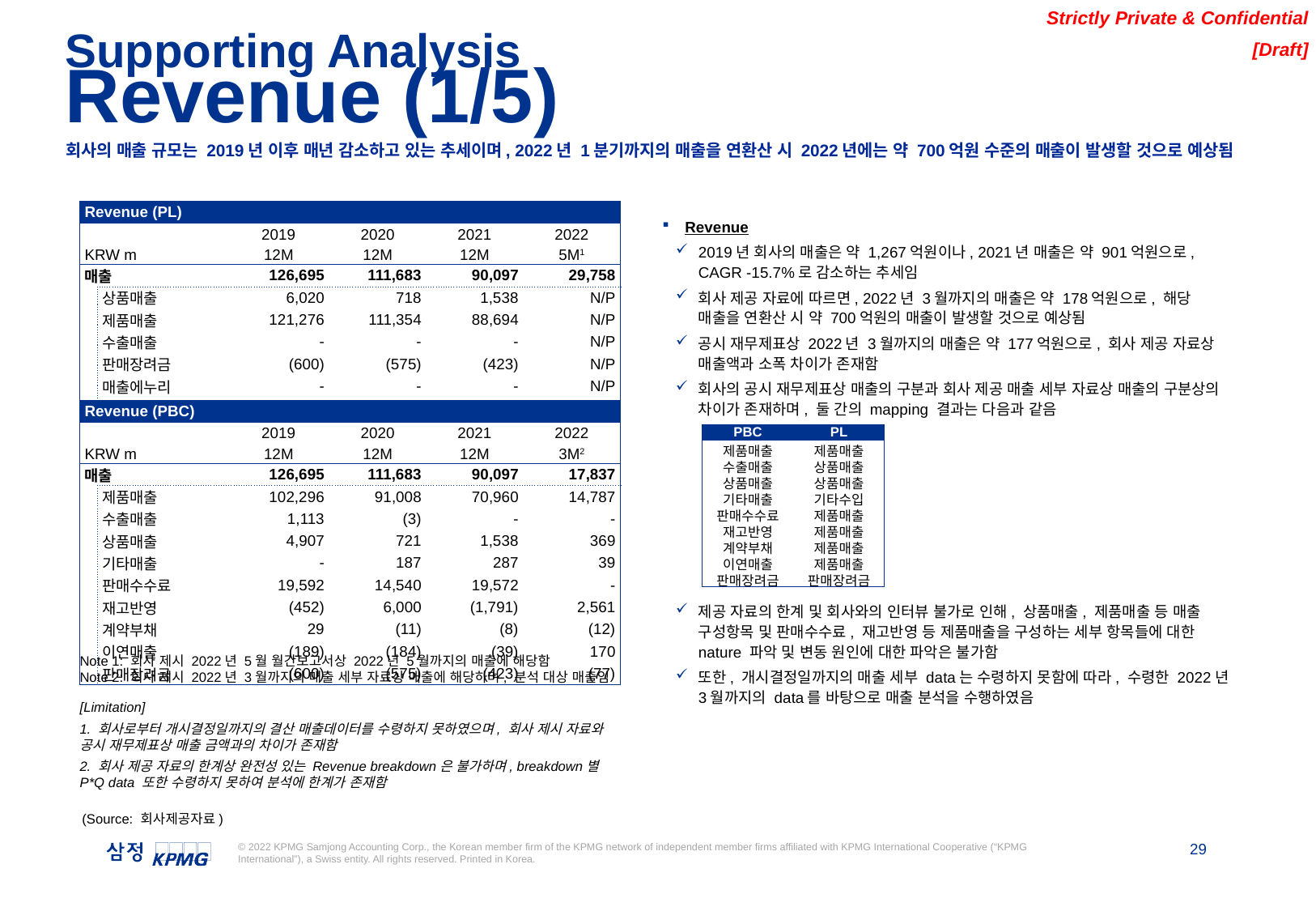

Supporting Analysis
Revenue (1/5)
회사의 매출 규모는 2019년 이후 매년 감소하고 있는 추세이며, 2022년 1분기까지의 매출을 연환산 시 2022년에는 약 700억원 수준의 매출이 발생할 것으로 예상됨
| Revenue (PL) |  |  |  |  |  |  |
| --- | --- | --- | --- | --- | --- | --- |
|  |  |  | 2019 | 2020 | 2021 | 2022 |
| KRW m |  |  | 12M | 12M | 12M | 5M1 |
| 매출 |  |  | 126,695 | 111,683 | 90,097 | 29,758 |
|  | 상품매출 |  | 6,020 | 718 | 1,538 | N/P |
|  | 제품매출 |  | 121,276 | 111,354 | 88,694 | N/P |
|  | 수출매출 |  | - | - | - | N/P |
|  | 판매장려금 |  | (600) | (575) | (423) | N/P |
|  | 매출에누리 |  | - | - | - | N/P |
|  | 기타수입 |  | - | 187 | 287 | N/P |
Revenue
2019년 회사의 매출은 약 1,267억원이나, 2021년 매출은 약 901억원으로, CAGR -15.7%로 감소하는 추세임
회사 제공 자료에 따르면, 2022년 3월까지의 매출은 약 178억원으로, 해당 매출을 연환산 시 약 700억원의 매출이 발생할 것으로 예상됨
공시 재무제표상 2022년 3월까지의 매출은 약 177억원으로, 회사 제공 자료상 매출액과 소폭 차이가 존재함
회사의 공시 재무제표상 매출의 구분과 회사 제공 매출 세부 자료상 매출의 구분상의 차이가 존재하며, 둘 간의 mapping 결과는 다음과 같음

제공 자료의 한계 및 회사와의 인터뷰 불가로 인해, 상품매출, 제품매출 등 매출 구성항목 및 판매수수료, 재고반영 등 제품매출을 구성하는 세부 항목들에 대한 nature 파악 및 변동 원인에 대한 파악은 불가함
또한, 개시결정일까지의 매출 세부 data는 수령하지 못함에 따라, 수령한 2022년 3월까지의 data를 바탕으로 매출 분석을 수행하였음
| Revenue (PBC) |  |  |  |  |  |  |
| --- | --- | --- | --- | --- | --- | --- |
|  |  |  | 2019 | 2020 | 2021 | 2022 |
| KRW m |  |  | 12M | 12M | 12M | 3M2 |
| 매출 |  |  | 126,695 | 111,683 | 90,097 | 17,837 |
|  | 제품매출 |  | 102,296 | 91,008 | 70,960 | 14,787 |
|  | 수출매출 |  | 1,113 | (3) | - | - |
|  | 상품매출 |  | 4,907 | 721 | 1,538 | 369 |
|  | 기타매출 |  | - | 187 | 287 | 39 |
|  | 판매수수료 |  | 19,592 | 14,540 | 19,572 | - |
|  | 재고반영 |  | (452) | 6,000 | (1,791) | 2,561 |
|  | 계약부채 |  | 29 | (11) | (8) | (12) |
|  | 이연매출 |  | (189) | (184) | (39) | 170 |
|  | 판매장려금 |  | (600) | (575) | (423) | (77) |
| PBC | PL |
| --- | --- |
| 제품매출 | 제품매출 |
| 수출매출 | 상품매출 |
| 상품매출 | 상품매출 |
| 기타매출 | 기타수입 |
| 판매수수료 | 제품매출 |
| 재고반영 | 제품매출 |
| 계약부채 | 제품매출 |
| 이연매출 | 제품매출 |
| 판매장려금 | 판매장려금 |
Note 1: 회사 제시 2022년 5월 월간보고서상 2022년 5월까지의 매출에 해당함
Note 2: 회사 제시 2022년 3월까지의 매출 세부 자료상 매출에 해당하며, 분석 대상 매출임
[Limitation]
1. 회사로부터 개시결정일까지의 결산 매출데이터를 수령하지 못하였으며, 회사 제시 자료와 공시 재무제표상 매출 금액과의 차이가 존재함
2. 회사 제공 자료의 한계상 완전성 있는 Revenue breakdown은 불가하며, breakdown별 P*Q data 또한 수령하지 못하여 분석에 한계가 존재함
(Source: 회사제공자료)